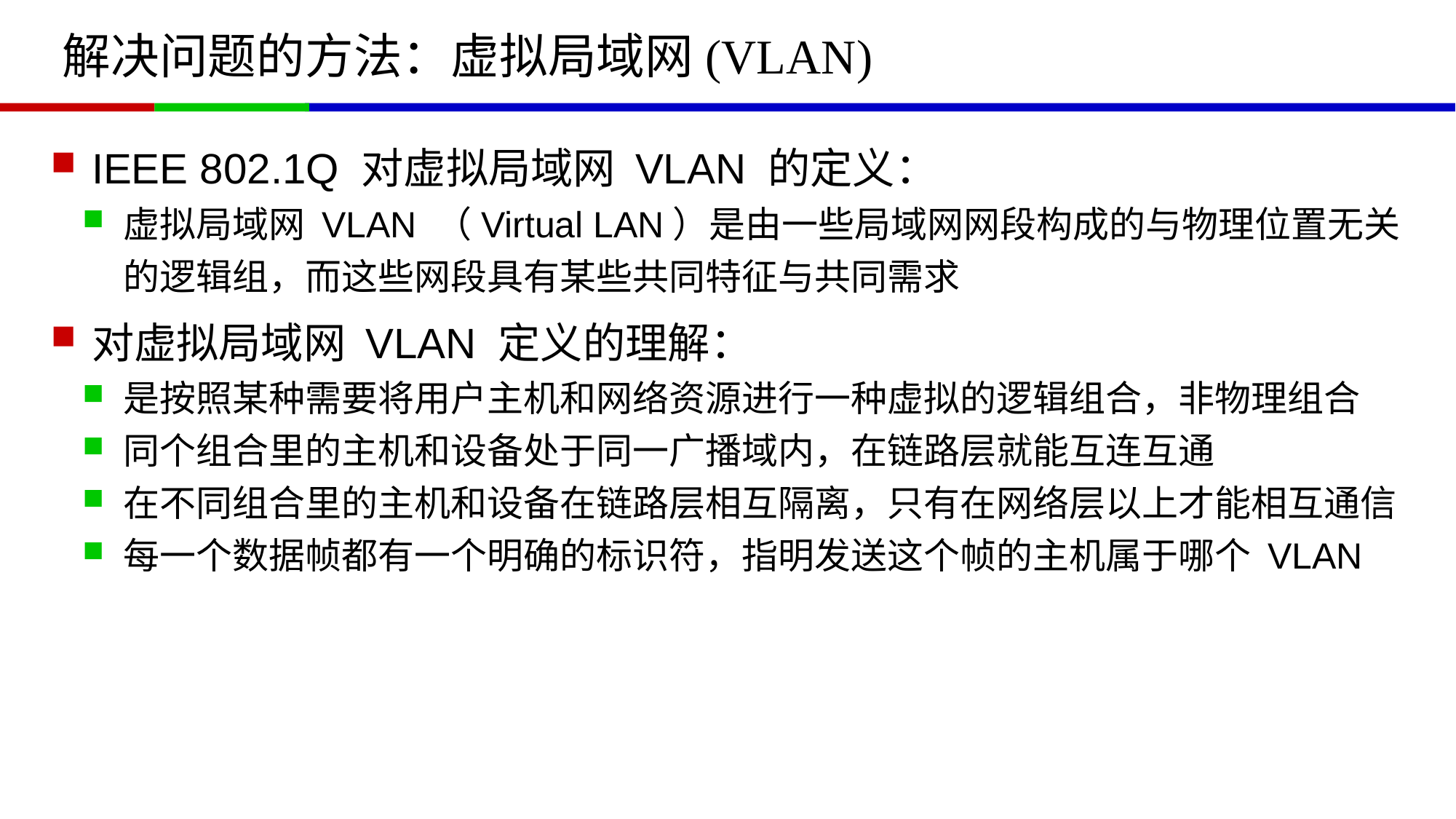

# 解决问题的方法：虚拟局域网(VLAN)
IEEE 802.1Q 对虚拟局域网 VLAN 的定义：
虚拟局域网 VLAN （Virtual LAN）是由一些局域网网段构成的与物理位置无关的逻辑组，而这些网段具有某些共同特征与共同需求
对虚拟局域网 VLAN 定义的理解：
是按照某种需要将用户主机和网络资源进行一种虚拟的逻辑组合，非物理组合
同个组合里的主机和设备处于同一广播域内，在链路层就能互连互通
在不同组合里的主机和设备在链路层相互隔离，只有在网络层以上才能相互通信
每一个数据帧都有一个明确的标识符，指明发送这个帧的主机属于哪个 VLAN
223